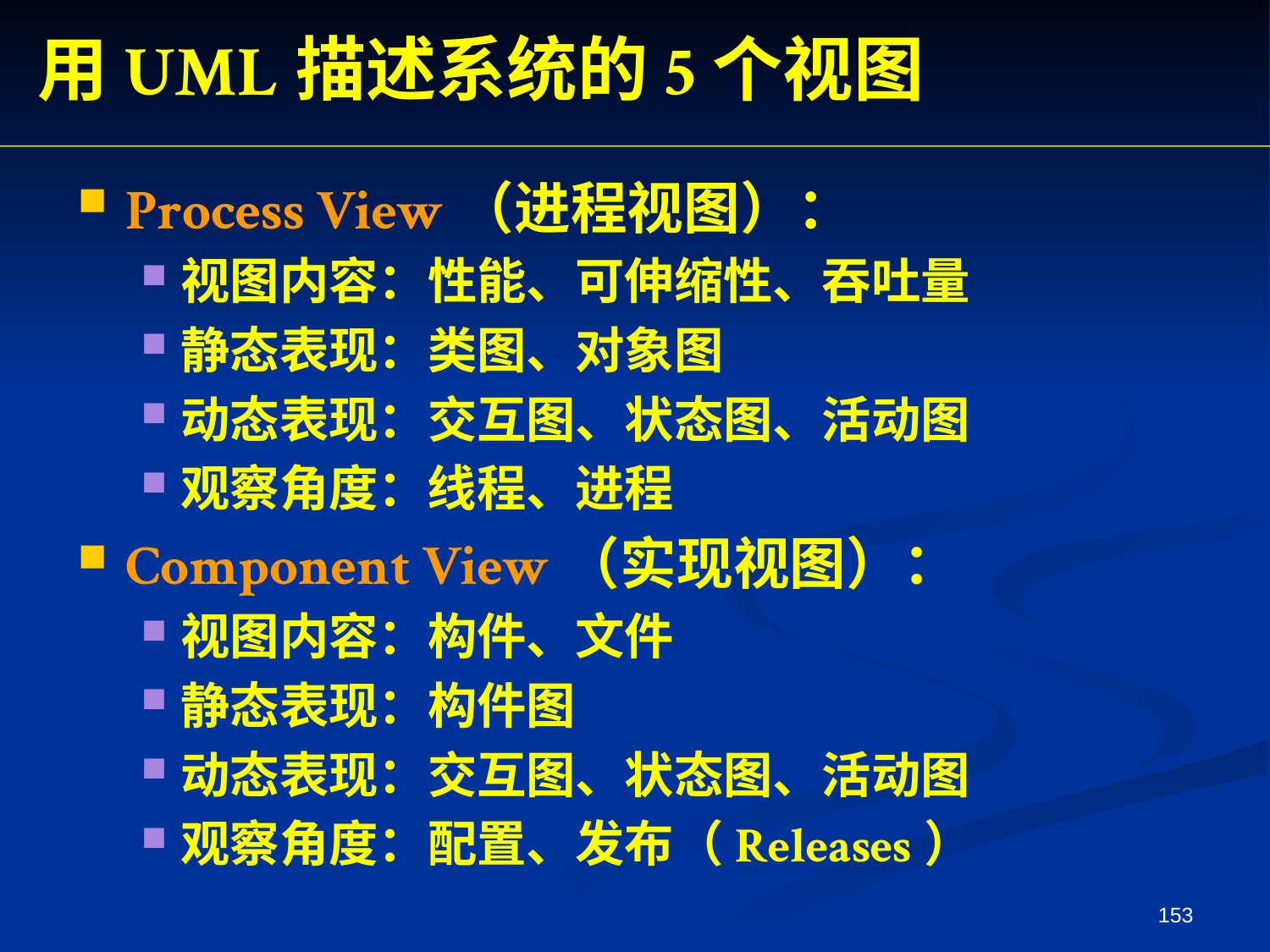

用UML描述系统的5个视图

Process View（进程视图）：
视图内容：性能、可伸缩性、吞吐量
静态表现：类图、对象图
动态表现：交互图、状态图、活动图
观察角度：线程、进程
Component View（实现视图）：
视图内容：构件、文件
静态表现：构件图
动态表现：交互图、状态图、活动图
观察角度：配置、发布（Releases）
153